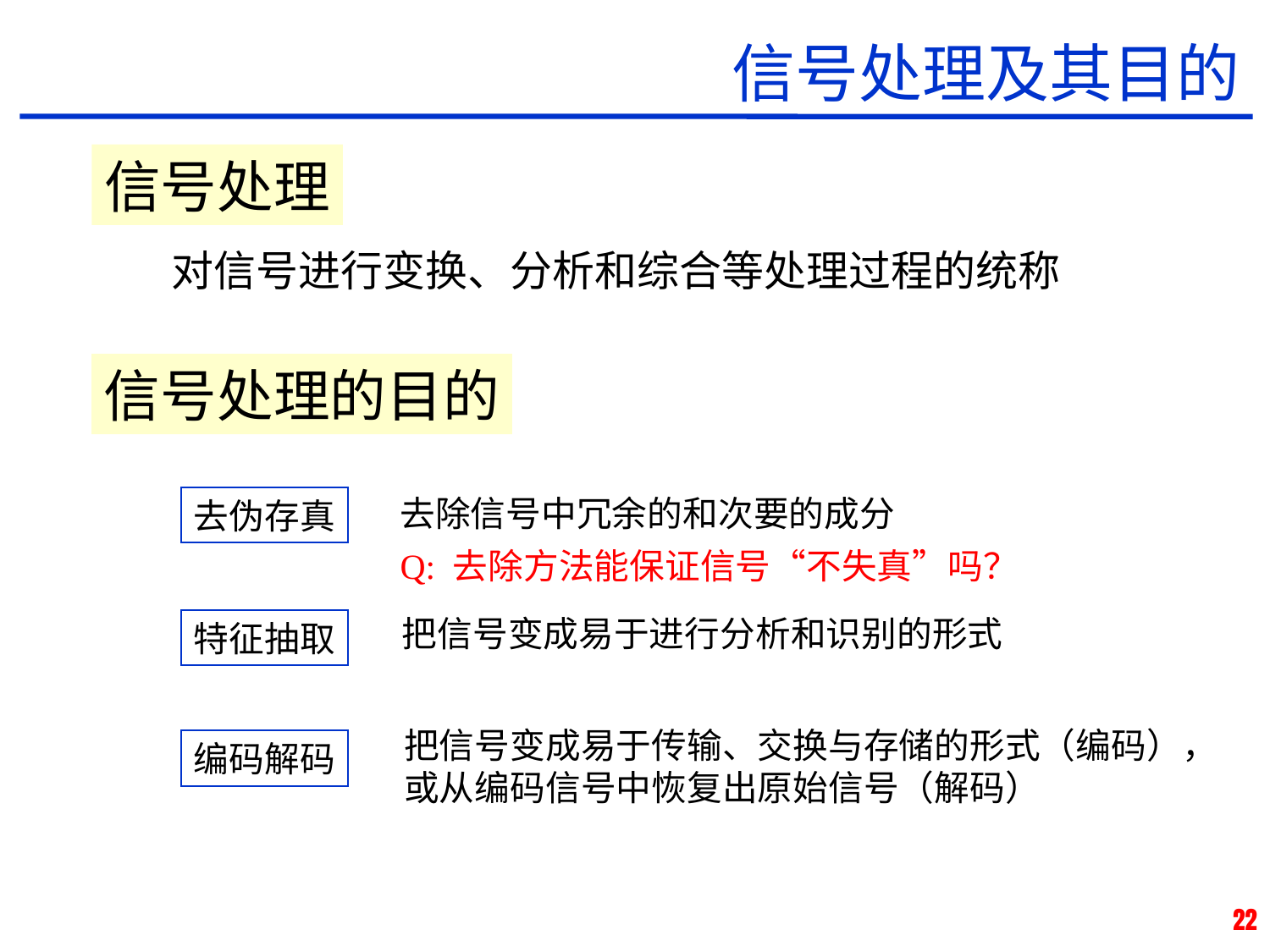

信号处理及其目的
信号处理
对信号进行变换、分析和综合等处理过程的统称
信号处理的目的
去除信号中冗余的和次要的成分
Q: 去除方法能保证信号“不失真”吗？
去伪存真
把信号变成易于进行分析和识别的形式
特征抽取
把信号变成易于传输、交换与存储的形式（编码），或从编码信号中恢复出原始信号（解码）
编码解码
22